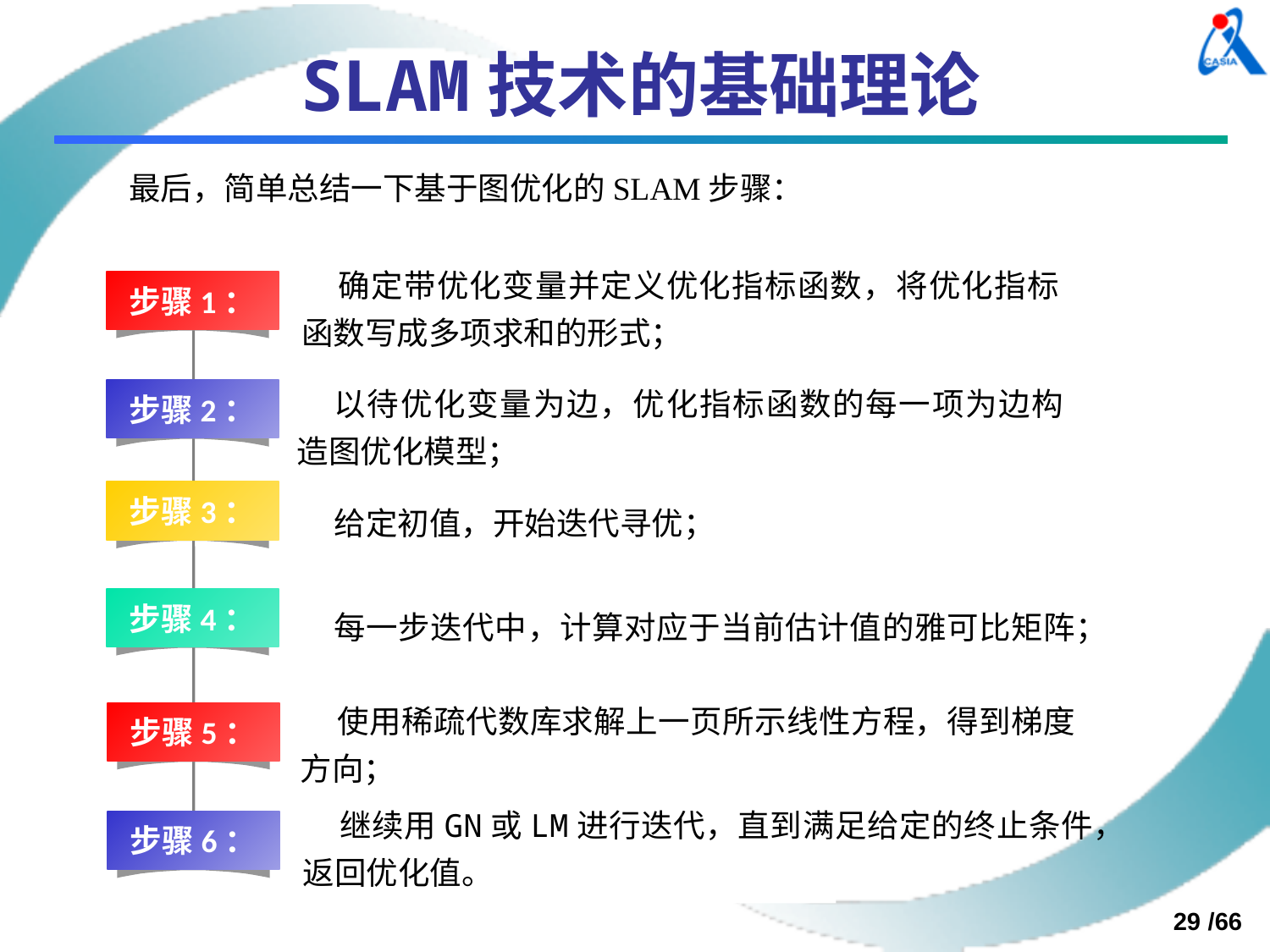

# SLAM技术的基础理论
最后，简单总结一下基于图优化的SLAM步骤：
确定带优化变量并定义优化指标函数，将优化指标函数写成多项求和的形式；
步骤1：

以待优化变量为边，优化指标函数的每一项为边构造图优化模型；
步骤2：

步骤3：

给定初值，开始迭代寻优；
步骤4：

每一步迭代中，计算对应于当前估计值的雅可比矩阵；
使用稀疏代数库求解上一页所示线性方程，得到梯度方向；
步骤5：

继续用GN或LM进行迭代，直到满足给定的终止条件，返回优化值。
步骤6：

29 /66